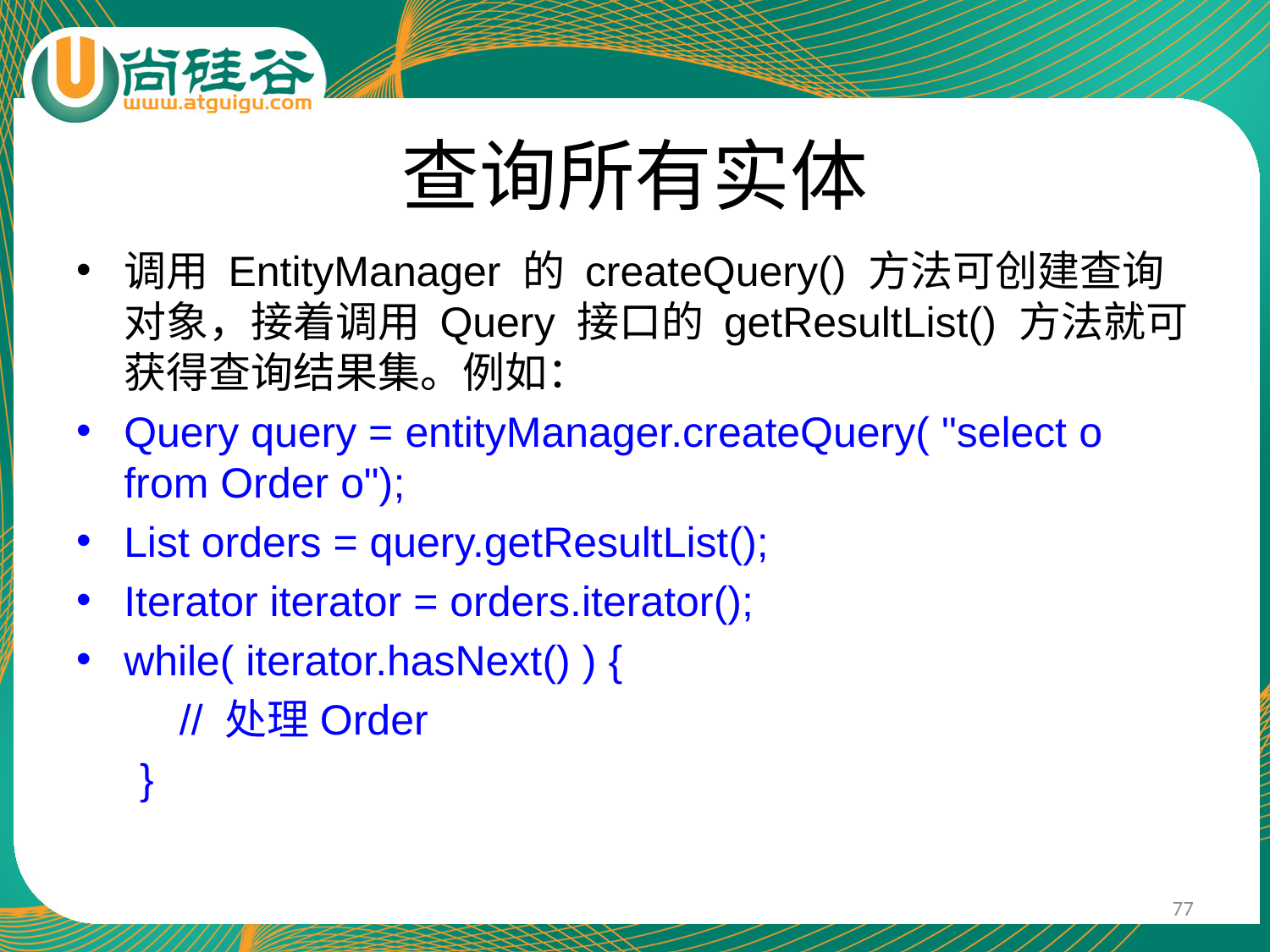

# 查询所有实体
调用 EntityManager 的 createQuery() 方法可创建查询对象，接着调用 Query 接口的 getResultList() 方法就可获得查询结果集。例如：
Query query = entityManager.createQuery( "select o from Order o");
List orders = query.getResultList();
Iterator iterator = orders.iterator();
while( iterator.hasNext() ) {
	// 处理Order
}
77